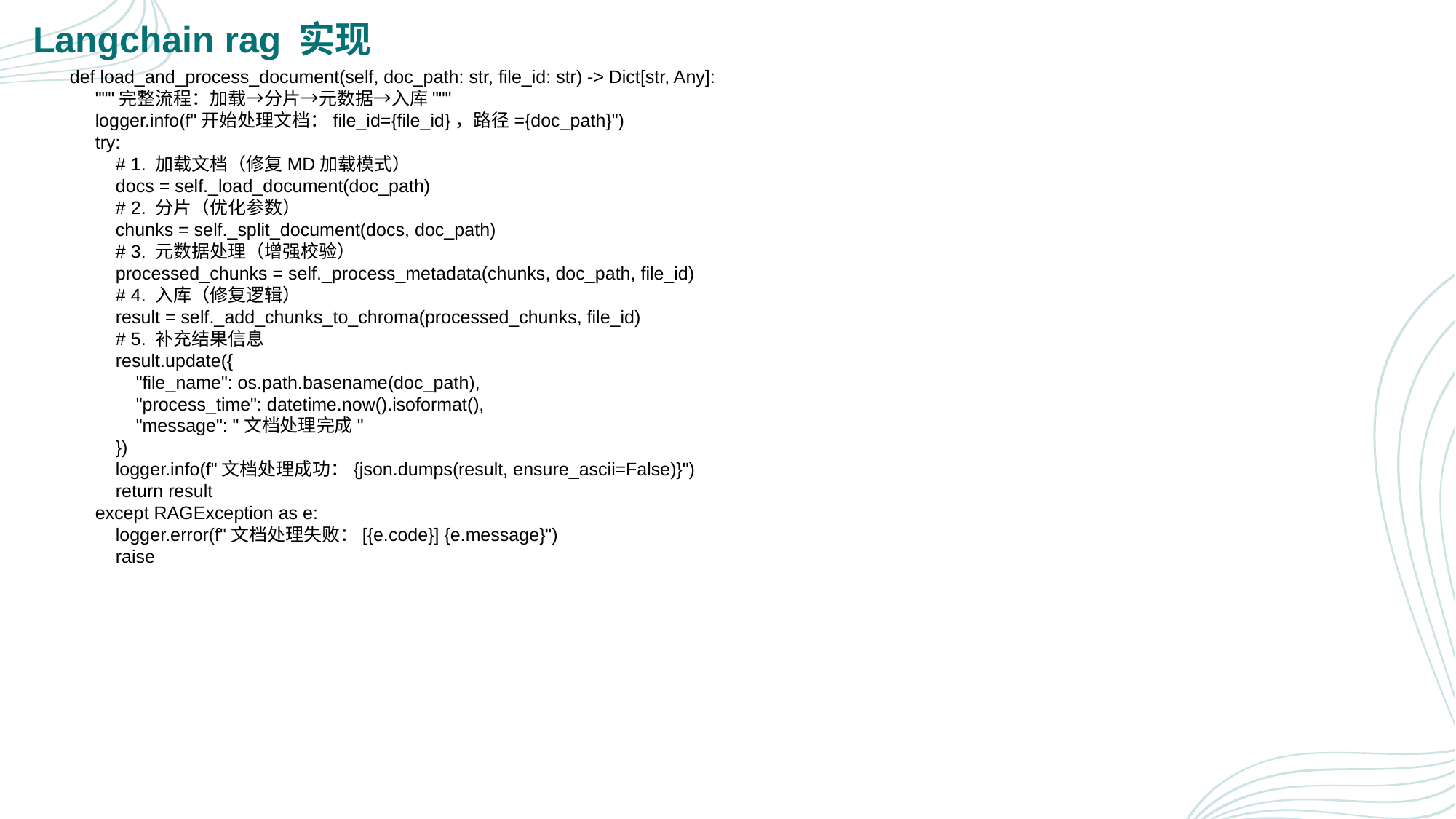

Langchain rag 实现
   def load_and_process_document(self, doc_path: str, file_id: str) -> Dict[str, Any]:
        """完整流程：加载→分片→元数据→入库"""
        logger.info(f"开始处理文档：file_id={file_id}，路径={doc_path}")
        try:
            # 1. 加载文档（修复MD加载模式）
            docs = self._load_document(doc_path)
            # 2. 分片（优化参数）
            chunks = self._split_document(docs, doc_path)
            # 3. 元数据处理（增强校验）
            processed_chunks = self._process_metadata(chunks, doc_path, file_id)
            # 4. 入库（修复逻辑）
            result = self._add_chunks_to_chroma(processed_chunks, file_id)
            # 5. 补充结果信息
            result.update({
                "file_name": os.path.basename(doc_path),
                "process_time": datetime.now().isoformat(),
                "message": "文档处理完成"
            })
            logger.info(f"文档处理成功：{json.dumps(result, ensure_ascii=False)}")
            return result
        except RAGException as e:
            logger.error(f"文档处理失败：[{e.code}] {e.message}")
            raise